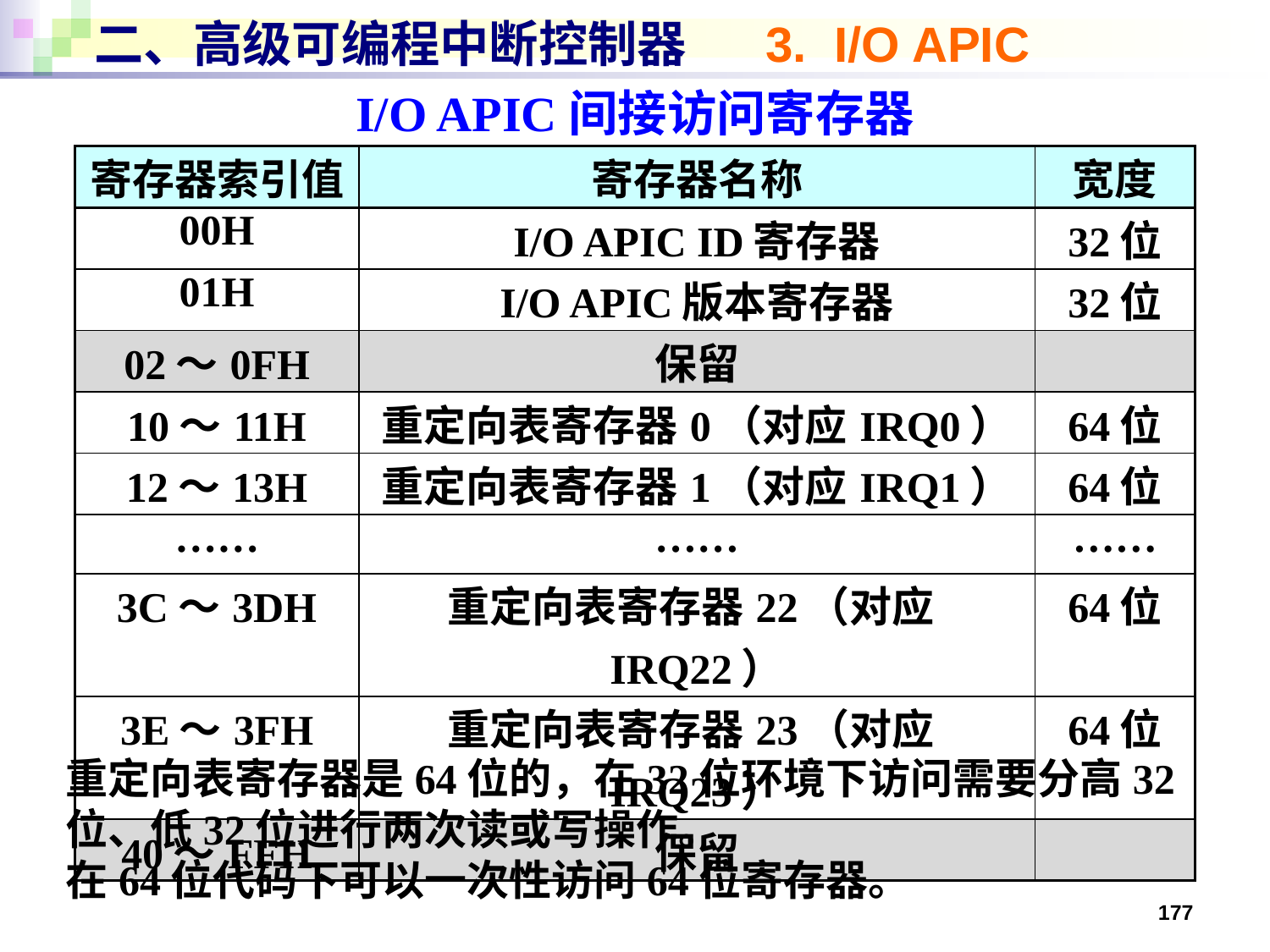

# 二、高级可编程中断控制器      3.  I/O APIC
 I/O APIC间接访问寄存器
| 寄存器索引值 | 寄存器名称 | 宽度 |
| --- | --- | --- |
| 00H | I/O APIC ID寄存器 | 32位 |
| 01H | I/O APIC版本寄存器 | 32位 |
| 02～0FH | 保留 |  |
| 10～11H | 重定向表寄存器0（对应IRQ0） | 64位 |
| 12～13H | 重定向表寄存器1（对应IRQ1） | 64位 |
| …… | …… | …… |
| 3C～3DH | 重定向表寄存器22（对应IRQ22） | 64位 |
| 3E～3FH | 重定向表寄存器23（对应IRQ23） | 64位 |
| 40～FFH | 保留 |  |
重定向表寄存器是64位的，在32位环境下访问需要分高32位、低32位进行两次读或写操作。
在64位代码下可以一次性访问64位寄存器。
177